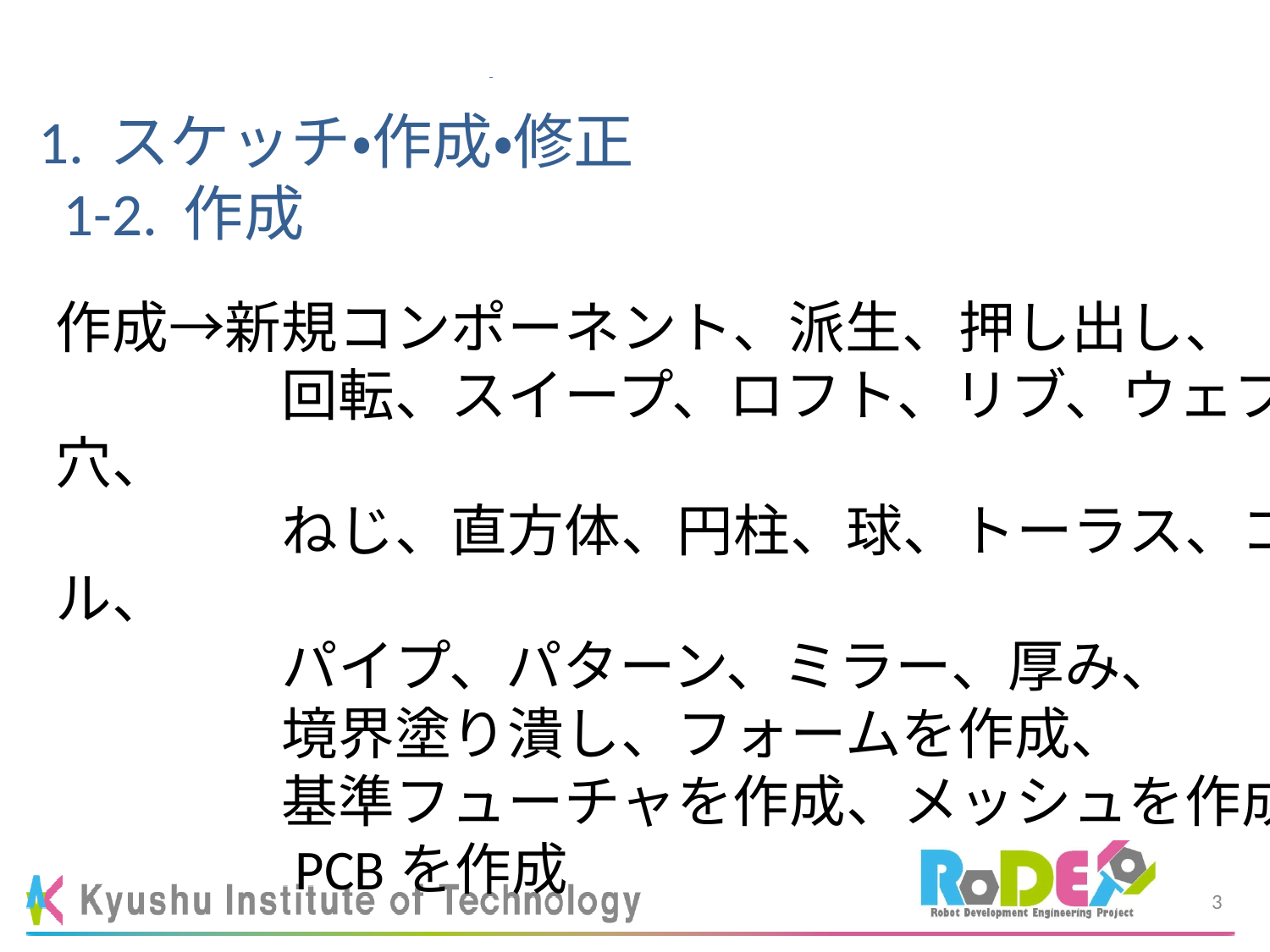

# 1. スケッチ・作成・修正 1-2. 作成
作成→新規コンポーネント、派生、押し出し、
　　　　回転、スイープ、ロフト、リブ、ウェブ、穴、
　　　　ねじ、直方体、円柱、球、トーラス、コイル、
　　　　パイプ、パターン、ミラー、厚み、
　　　　境界塗り潰し、フォームを作成、
　　　　基準フューチャを作成、メッシュを作成、
　　　　PCBを作成

3